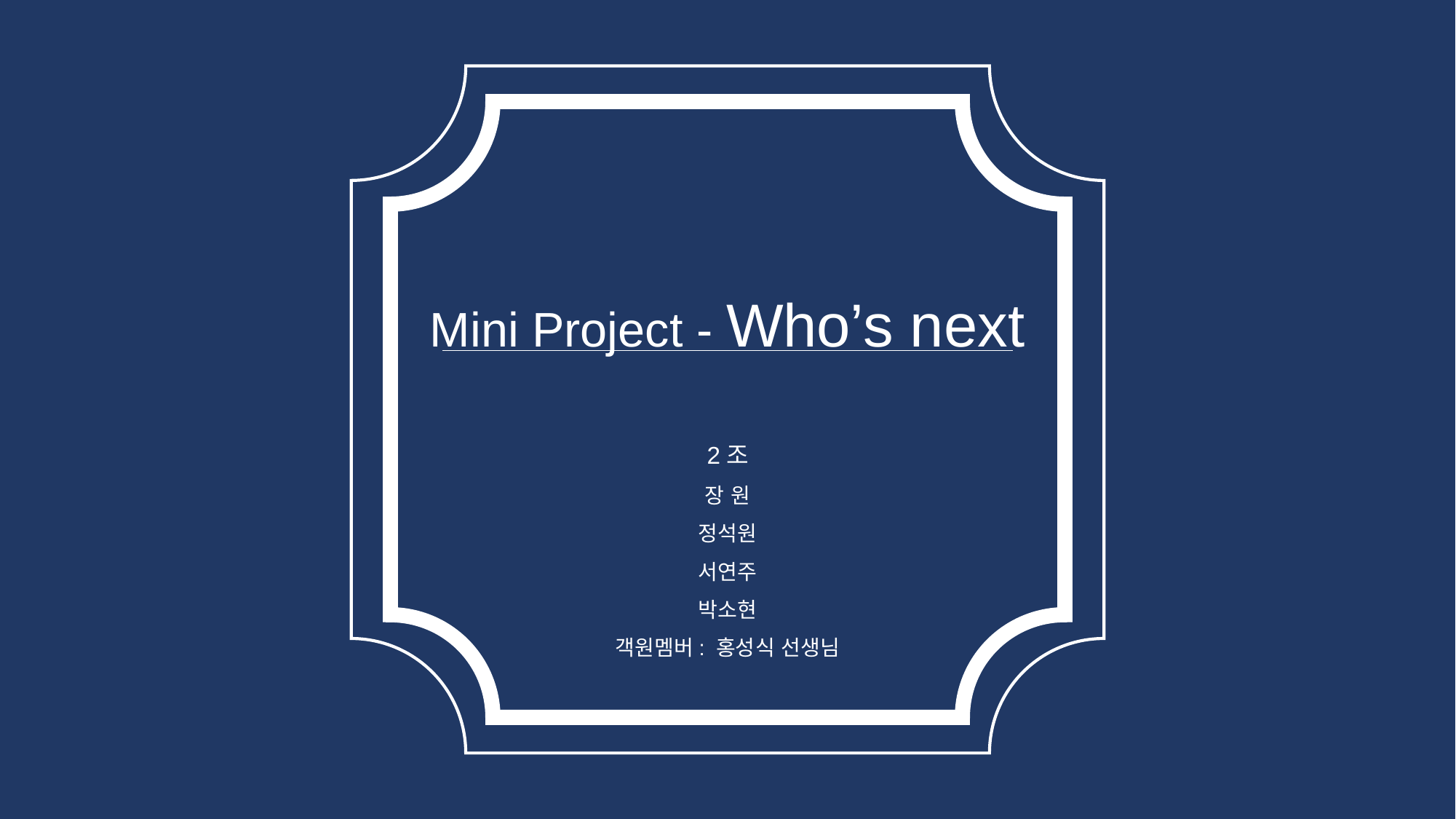

Mini Project - Who’s next
2조
장 원
정석원
서연주
박소현
객원멤버: 홍성식 선생님